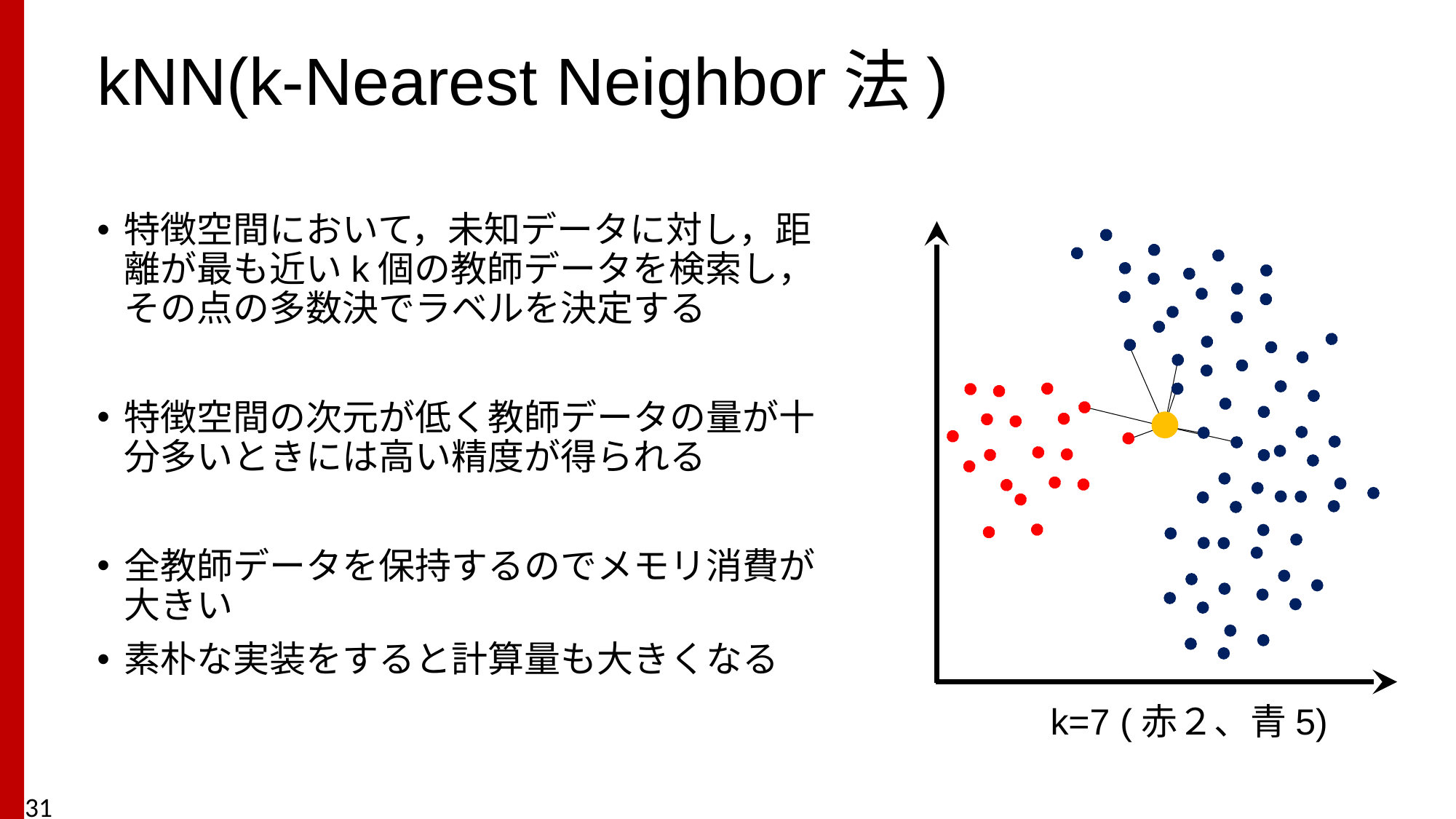

# kNN(k-Nearest Neighbor法)
特徴空間において，未知データに対し，距離が最も近いk個の教師データを検索し，その点の多数決でラベルを決定する

特徴空間の次元が低く教師データの量が十分多いときには高い精度が得られる

全教師データを保持するのでメモリ消費が大きい
素朴な実装をすると計算量も大きくなる

k=7 (赤２、青5)
31